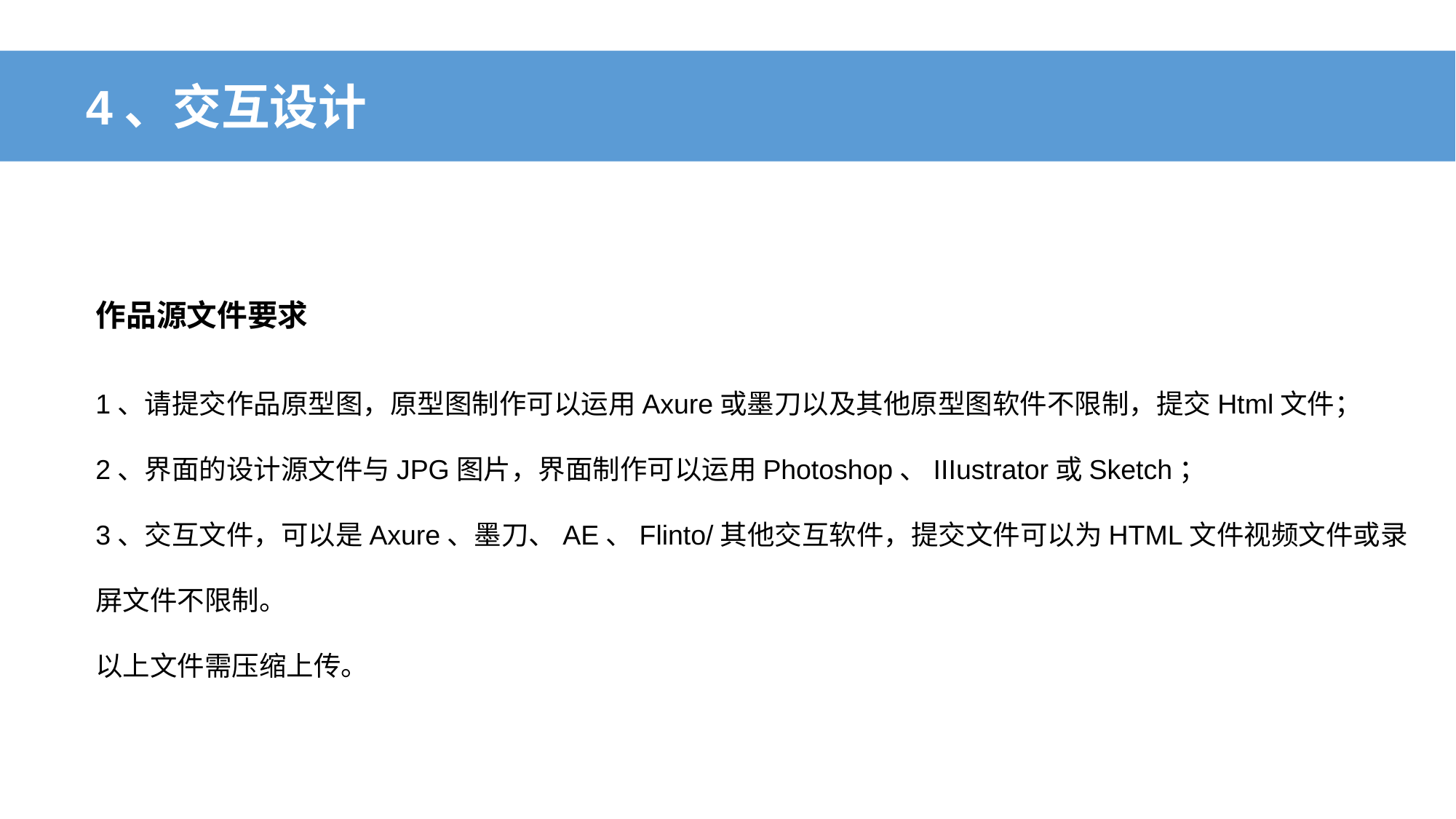

4、交互设计
作品源文件要求
1、请提交作品原型图，原型图制作可以运用Axure或墨刀以及其他原型图软件不限制，提交Html文件；
2、界面的设计源文件与JPG图片，界面制作可以运用Photoshop、IIIustrator或Sketch；
3、交互文件，可以是Axure、墨刀、AE、Flinto/其他交互软件，提交文件可以为HTML文件视频文件或录屏文件不限制。
以上文件需压缩上传。